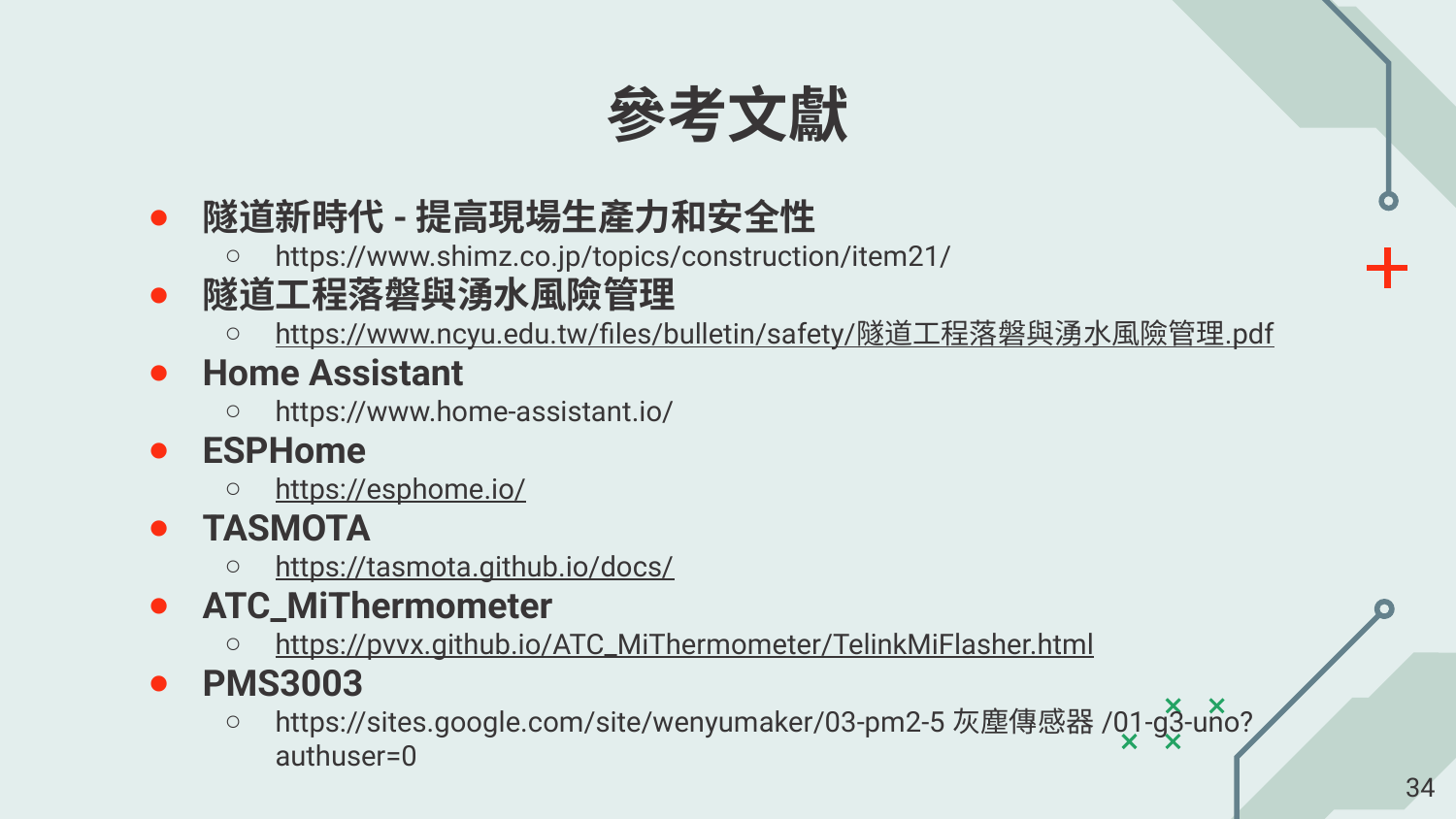

# 參考文獻
隧道新時代-提高現場生產力和安全性
https://www.shimz.co.jp/topics/construction/item21/
隧道工程落磐與湧水風險管理
https://www.ncyu.edu.tw/files/bulletin/safety/隧道工程落磐與湧水風險管理.pdf
Home Assistant
https://www.home-assistant.io/
ESPHome
https://esphome.io/
TASMOTA
https://tasmota.github.io/docs/
ATC_MiThermometer
https://pvvx.github.io/ATC_MiThermometer/TelinkMiFlasher.html
PMS3003
https://sites.google.com/site/wenyumaker/03-pm2-5灰塵傳感器/01-g3-uno?authuser=0
34